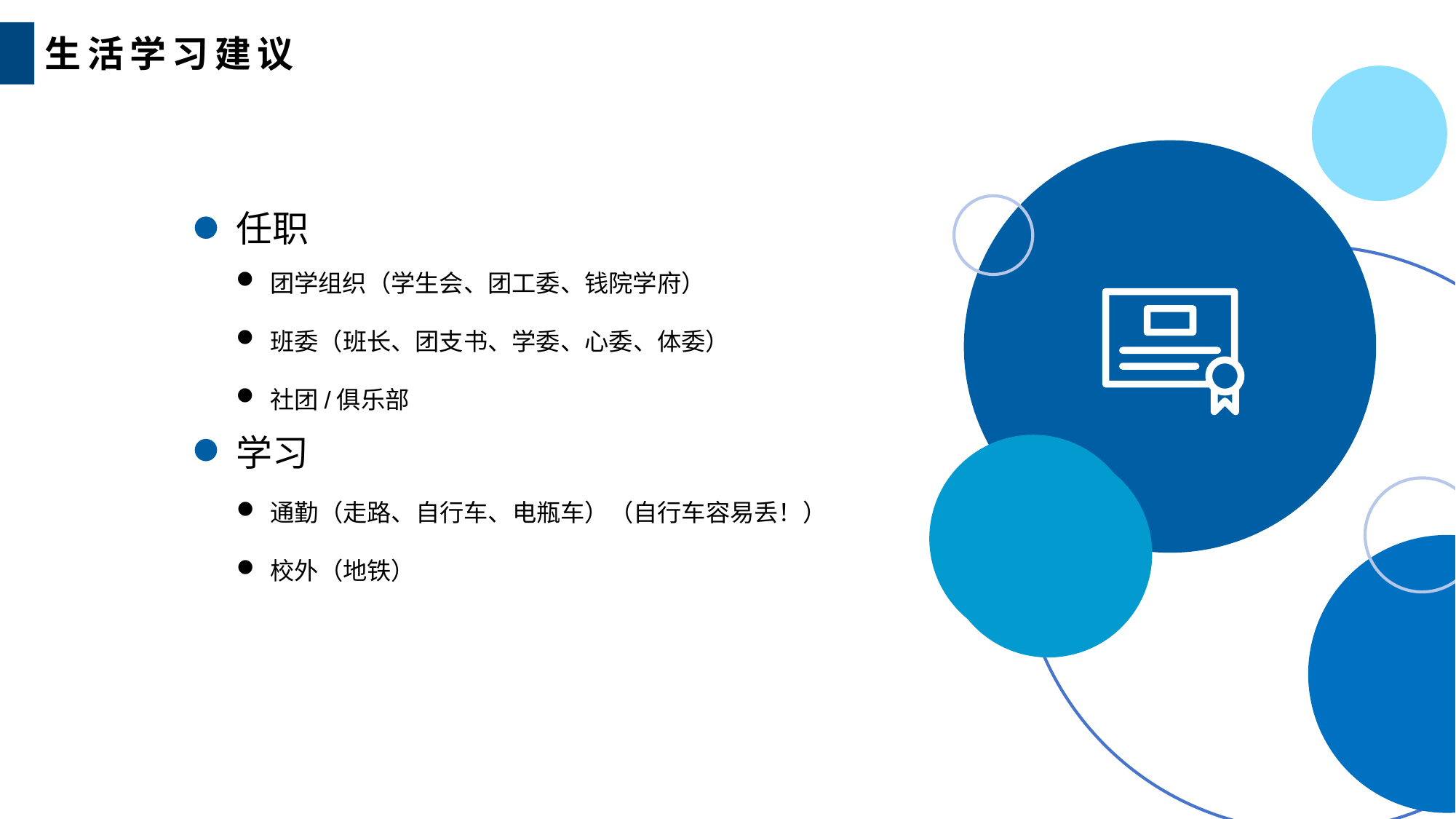

生活学习建议

任职

团学组织（学生会、团工委、钱院学府）

班委（班长、团支书、学委、心委、体委）

社团/俱乐部

学习

通勤（走路、自行车、电瓶车）（自行车容易丢！）

校外（地铁）